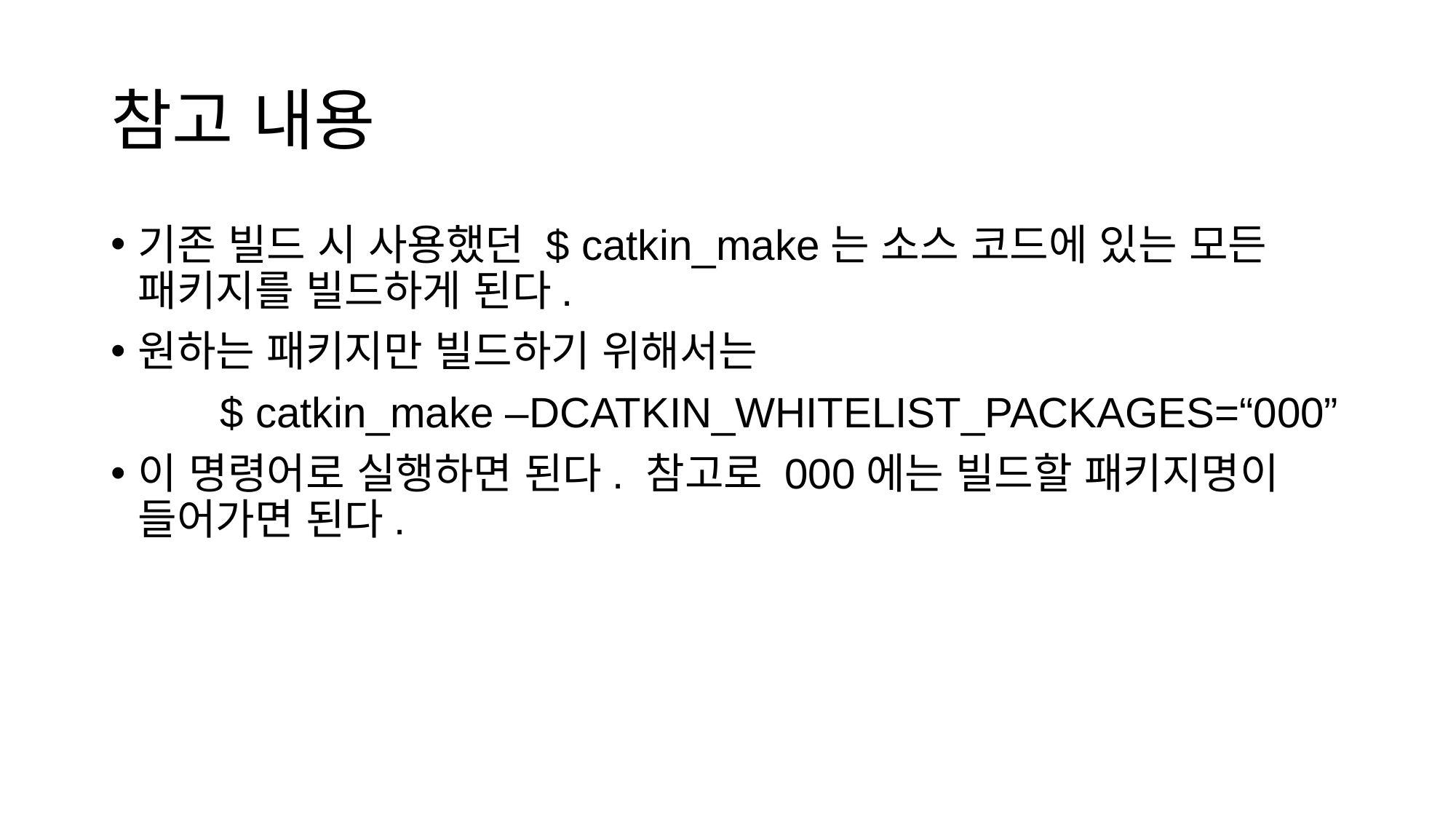

# 참고 내용
기존 빌드 시 사용했던 $ catkin_make는 소스 코드에 있는 모든 패키지를 빌드하게 된다.
원하는 패키지만 빌드하기 위해서는
	$ catkin_make –DCATKIN_WHITELIST_PACKAGES=“000”
이 명령어로 실행하면 된다. 참고로 000에는 빌드할 패키지명이 들어가면 된다.